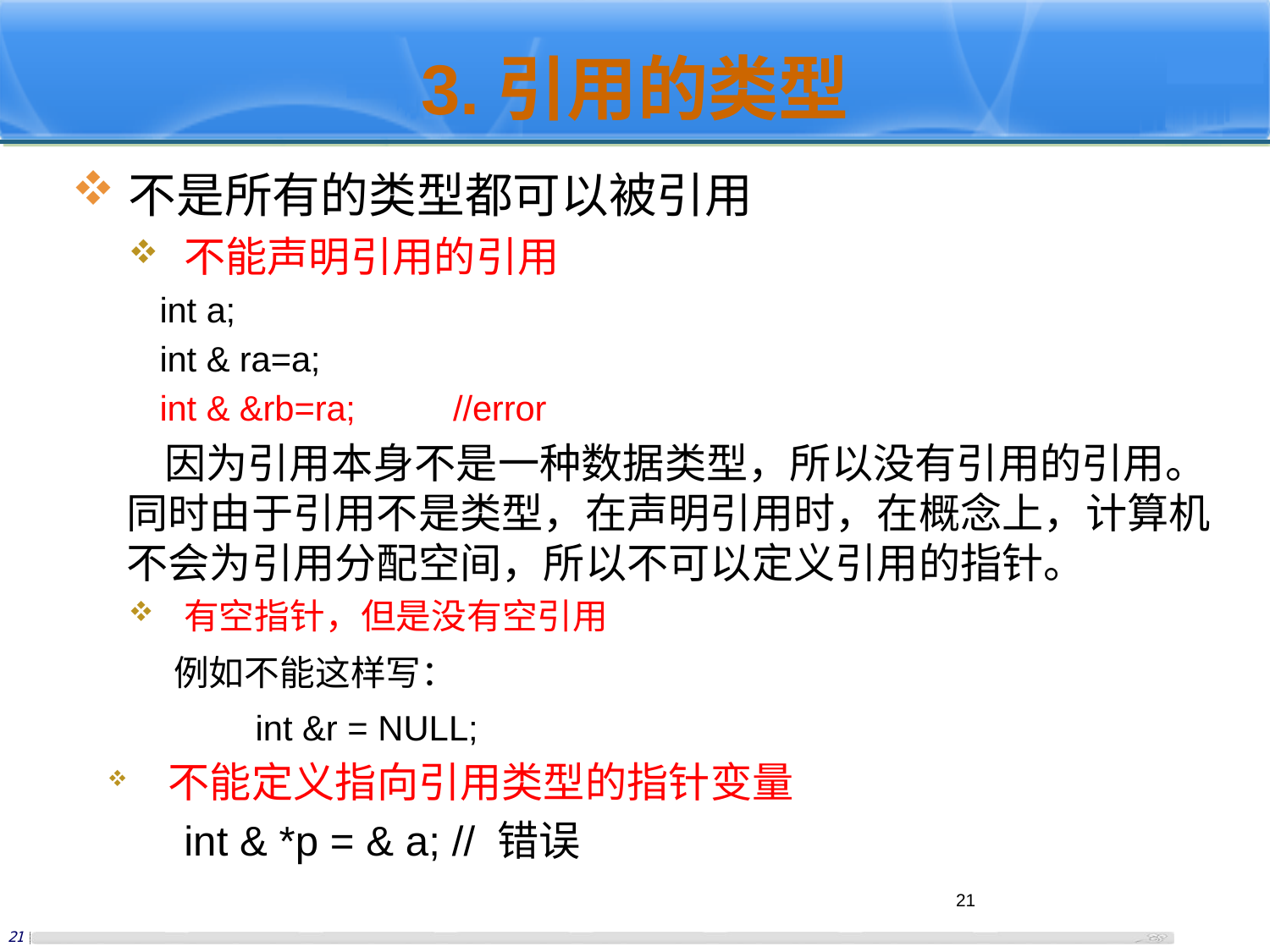

# 3.引用的类型
不是所有的类型都可以被引用
不能声明引用的引用
int a;
int & ra=a;
int & &rb=ra;          //error
   因为引用本身不是一种数据类型，所以没有引用的引用。同时由于引用不是类型，在声明引用时，在概念上，计算机不会为引用分配空间，所以不可以定义引用的指针。
有空指针，但是没有空引用
    例如不能这样写：
		int &r = NULL;
 不能定义指向引用类型的指针变量
	int & *p = & a; // 错误

21